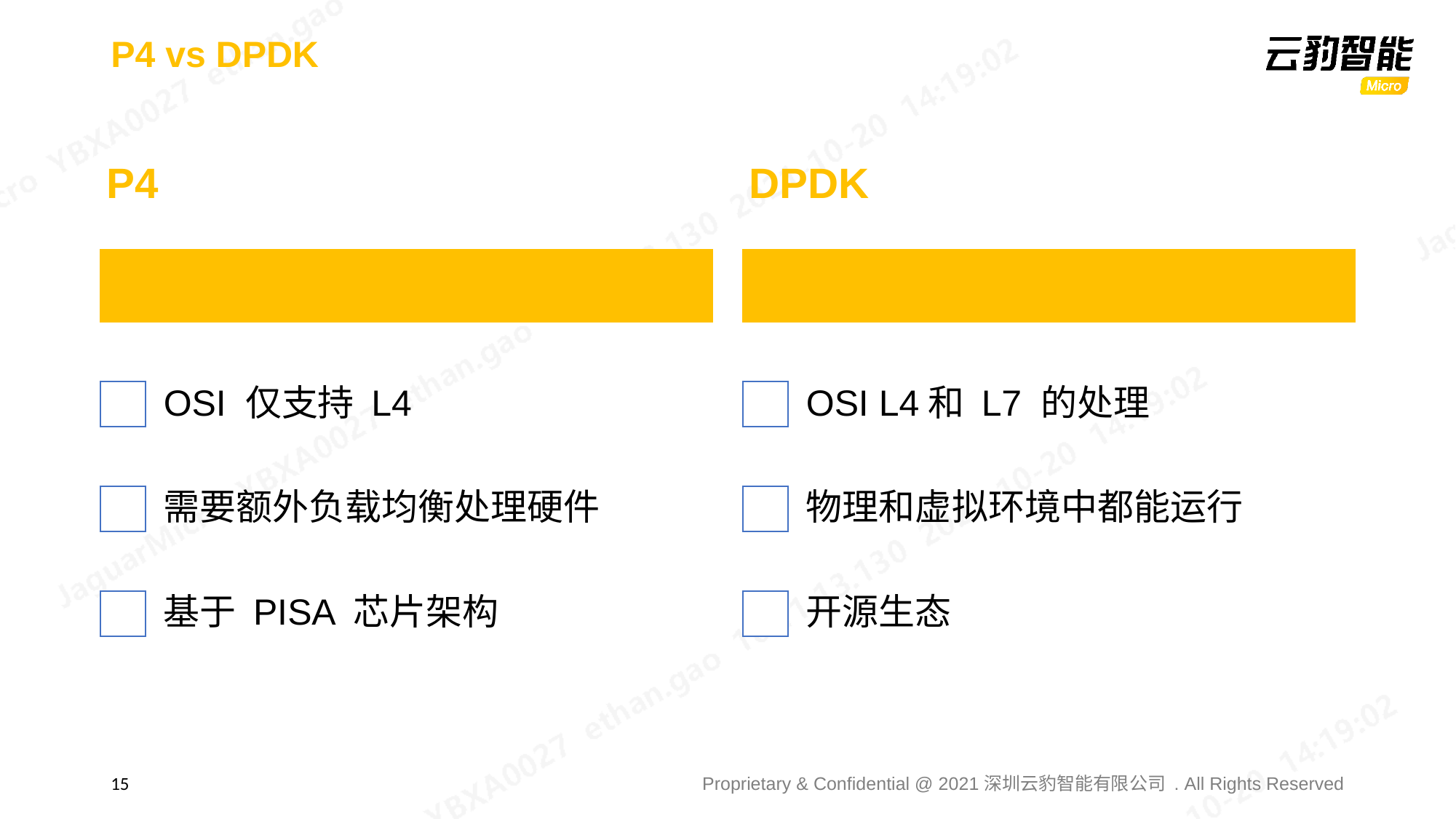

P4 vs DPDK
P4
OSI 仅支持 L4
需要额外负载均衡处理硬件
基于 PISA 芯片架构
DPDK
OSI L4和 L7 的处理
物理和虚拟环境中都能运行
开源生态
15
Proprietary & Confidential @ 2021深圳云豹智能有限公司 . All Rights Reserved